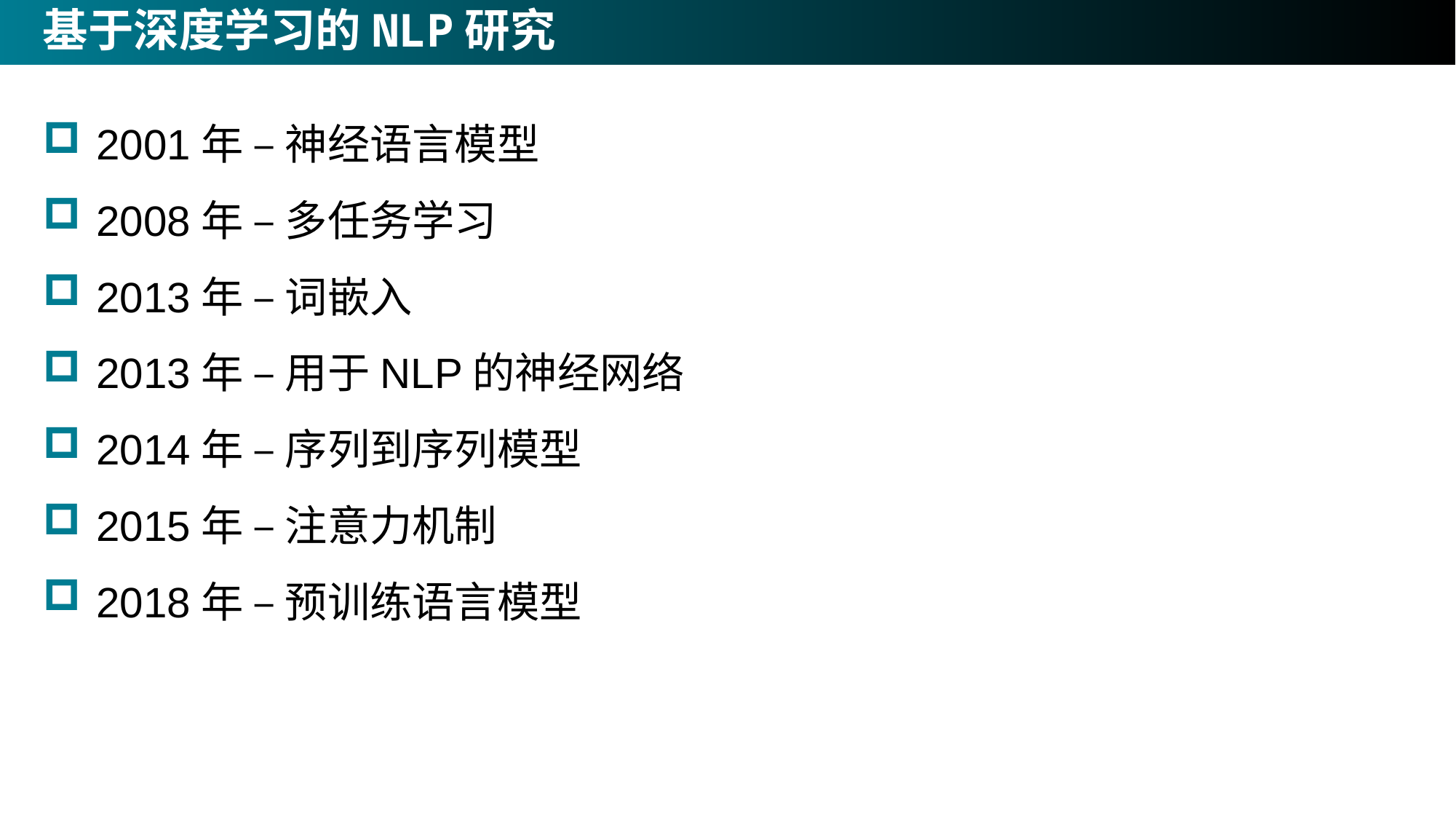

# 基于深度学习的NLP研究
2001年 – 神经语言模型
2008年 – 多任务学习
2013年 – 词嵌入
2013年 – 用于NLP的神经网络
2014年 – 序列到序列模型
2015年 – 注意力机制
2018年 – 预训练语言模型